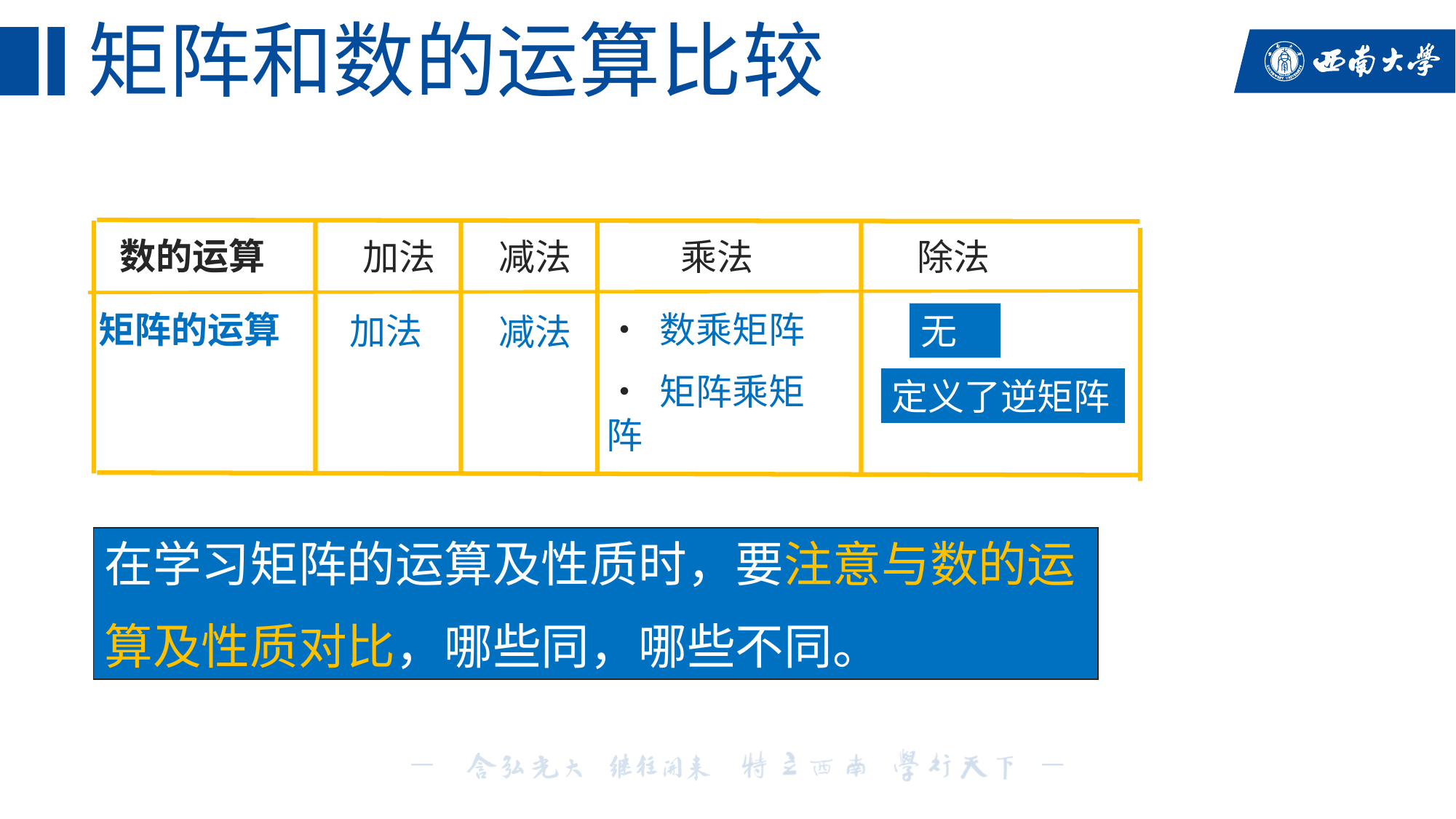

# 矩阵和数的运算比较

数的运算

加法
减法
乘法
除法

矩阵的运算
• 数乘矩阵
• 矩阵乘矩阵
加法
无
减法
定义了逆矩阵

在学习矩阵的运算及性质时，要注意与数的运
算及性质对比，哪些同，哪些不同。